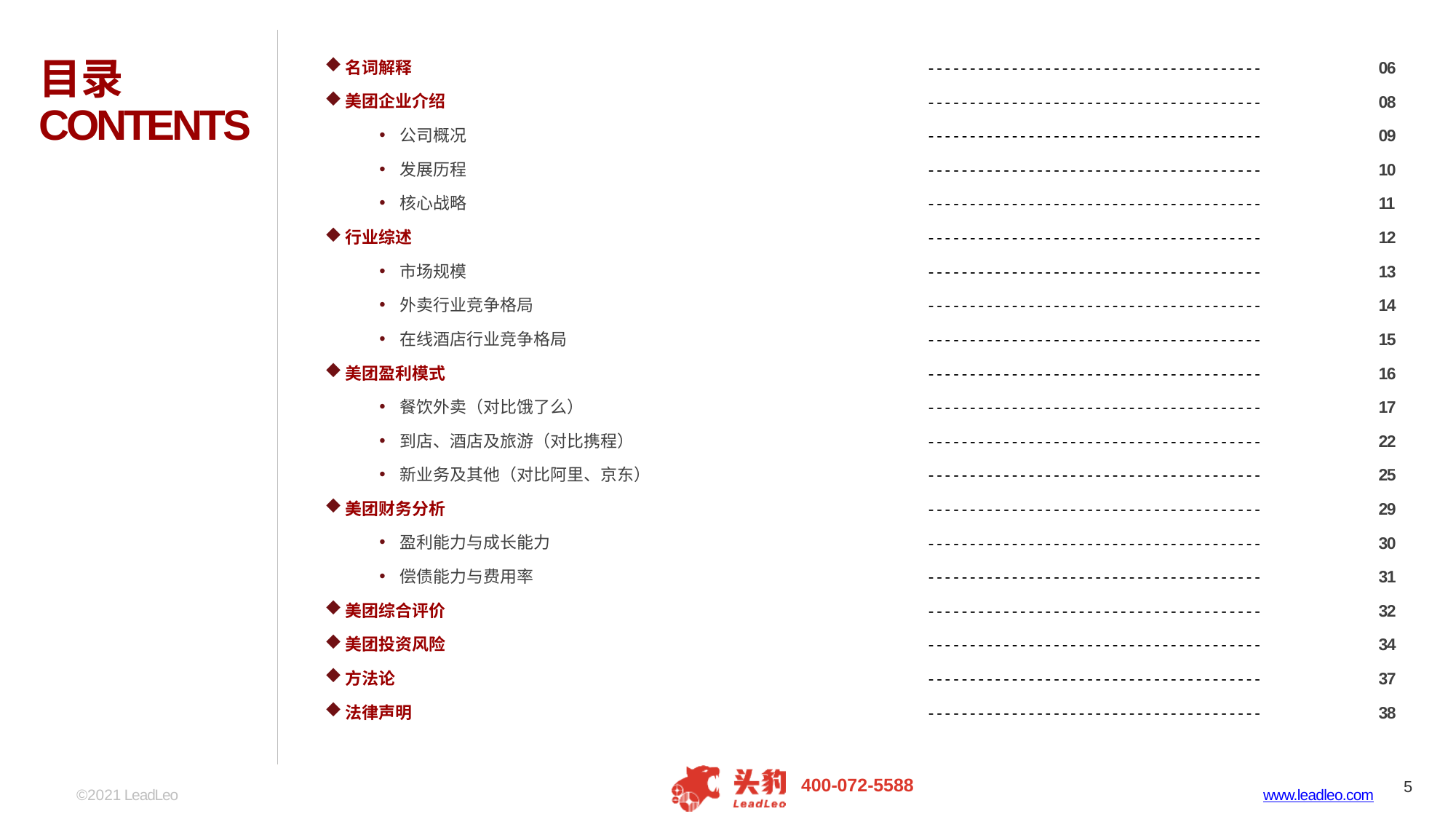

# 目录 CONTENTS
名词解释
美团企业介绍
----------------------------------------
06
----------------------------------------
08
公司概况
发展历程
核心战略
----------------------------------------
09
----------------------------------------
10
----------------------------------------
11
行业综述
----------------------------------------
12
市场规模
外卖行业竞争格局
在线酒店行业竞争格局
----------------------------------------
13
----------------------------------------
14
----------------------------------------
15
美团盈利模式
----------------------------------------
16
餐饮外卖（对比饿了么）
到店、酒店及旅游（对比携程）
新业务及其他（对比阿里、京东）
----------------------------------------
17
----------------------------------------
22
----------------------------------------
25
美团财务分析
盈利能力与成长能力
偿债能力与费用率
美团综合评价
美团投资风险
方法论
法律声明
----------------------------------------
29
----------------------------------------
30
----------------------------------------
31
----------------------------------------
32
----------------------------------------
34
----------------------------------------
37
----------------------------------------
38
5
400-072-5588
www.leadleo.com
©2021 LeadLeo